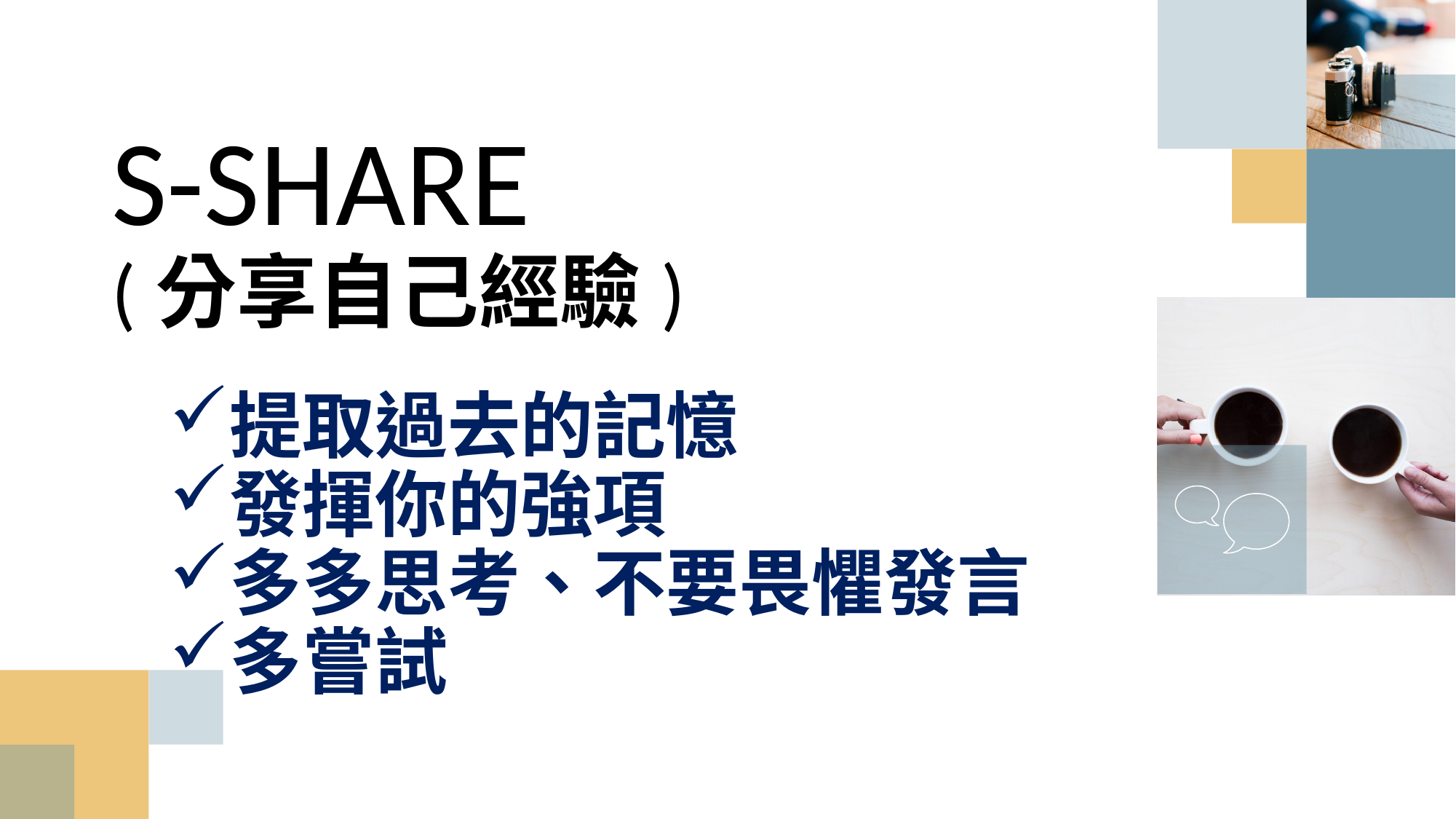

S-SHARE
(分享自己經驗)
提取過去的記憶
發揮你的強項
多多思考、不要畏懼發言
多嘗試